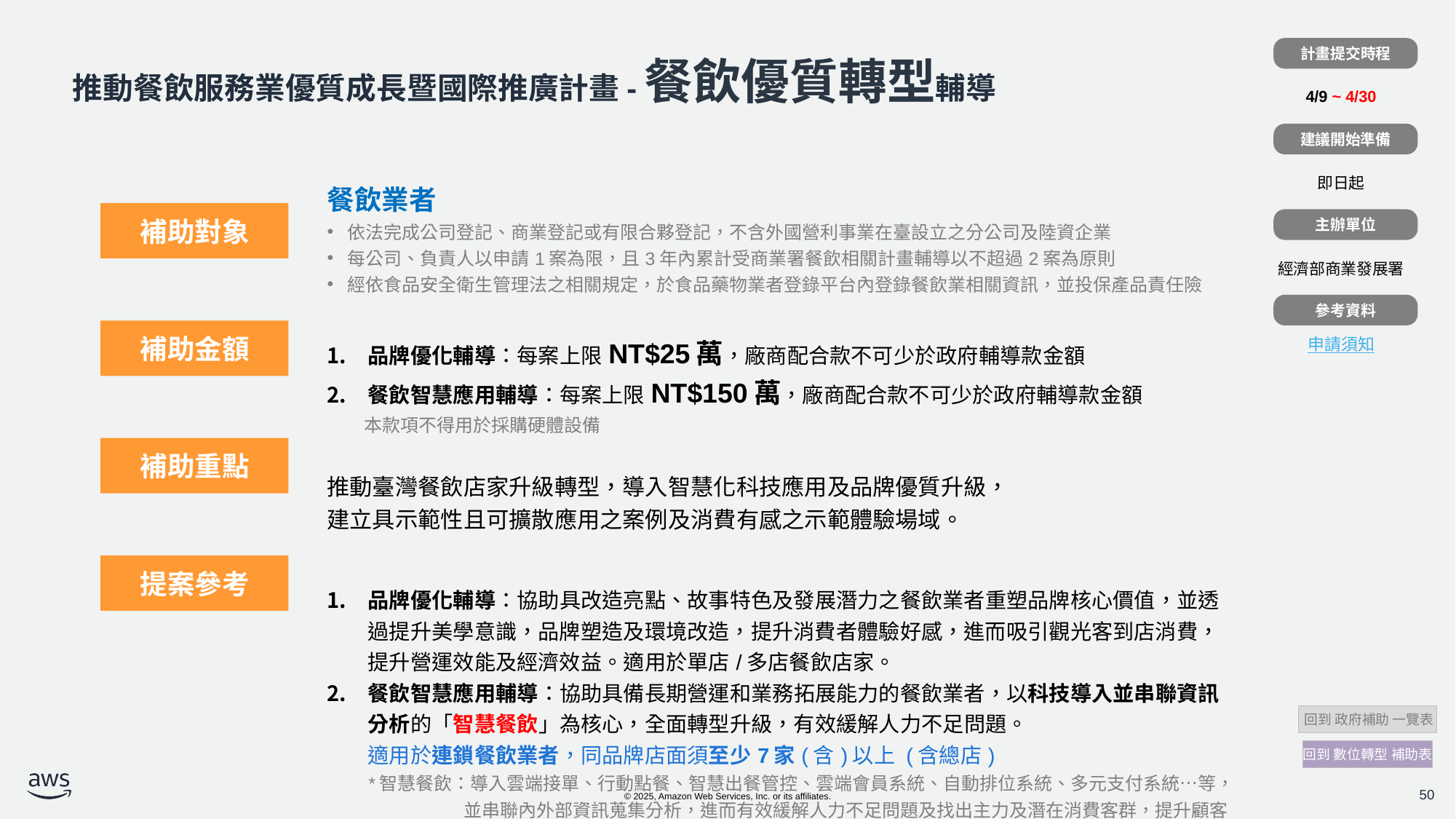

計畫提交時程
|  |
| --- |
| 4/9 ~ 4/30 |
|  |
| 即日起 |
|  |
| 經濟部商業發展署 |
|  |
| 申請須知 |
# 推動餐飲服務業優質成長暨國際推廣計畫-餐飲優質轉型輔導
建議開始準備
|  | 餐飲業者 依法完成公司登記、商業登記或有限合夥登記，不含外國營利事業在臺設立之分公司及陸資企業 每公司、負責人以申請1案為限，且3年內累計受商業署餐飲相關計畫輔導以不超過2案為原則 經依食品安全衛生管理法之相關規定，於食品藥物業者登錄平台內登錄餐飲業相關資訊，並投保產品責任險 |
| --- | --- |
|  | 品牌優化輔導：每案上限NT$25萬，廠商配合款不可少於政府輔導款金額 餐飲智慧應用輔導：每案上限NT$150萬，廠商配合款不可少於政府輔導款金額 本款項不得用於採購硬體設備 |
|  | 推動臺灣餐飲店家升級轉型，導入智慧化科技應用及品牌優質升級， 建立具示範性且可擴散應用之案例及消費有感之示範體驗場域。 |
|  | 品牌優化輔導：協助具改造亮點、故事特色及發展潛力之餐飲業者重塑品牌核心價值，並透過提升美學意識，品牌塑造及環境改造，提升消費者體驗好感，進而吸引觀光客到店消費，提升營運效能及經濟效益。適用於單店/多店餐飲店家。 餐飲智慧應用輔導：協助具備長期營運和業務拓展能力的餐飲業者，以科技導入並串聯資訊分析的「智慧餐飲」為核心，全面轉型升級，有效緩解人力不足問題。 適用於連鎖餐飲業者，同品牌店面須至少7家(含)以上 (含總店) \*智慧餐飲：導入雲端接單、行動點餐、智慧出餐管控、雲端會員系統、自動排位系統、多元支付系統…等，並串聯內外部資訊蒐集分析，進而有效緩解人力不足問題及找出主力及潛在消費客群，提升顧客體驗，強化服務效能，促進精準行銷達到營運獲利。 |
補助對象
主辦單位
參考資料
補助金額
補助重點
提案參考
 回到 政府補助 一覽表
回到 數位轉型 補助表
50